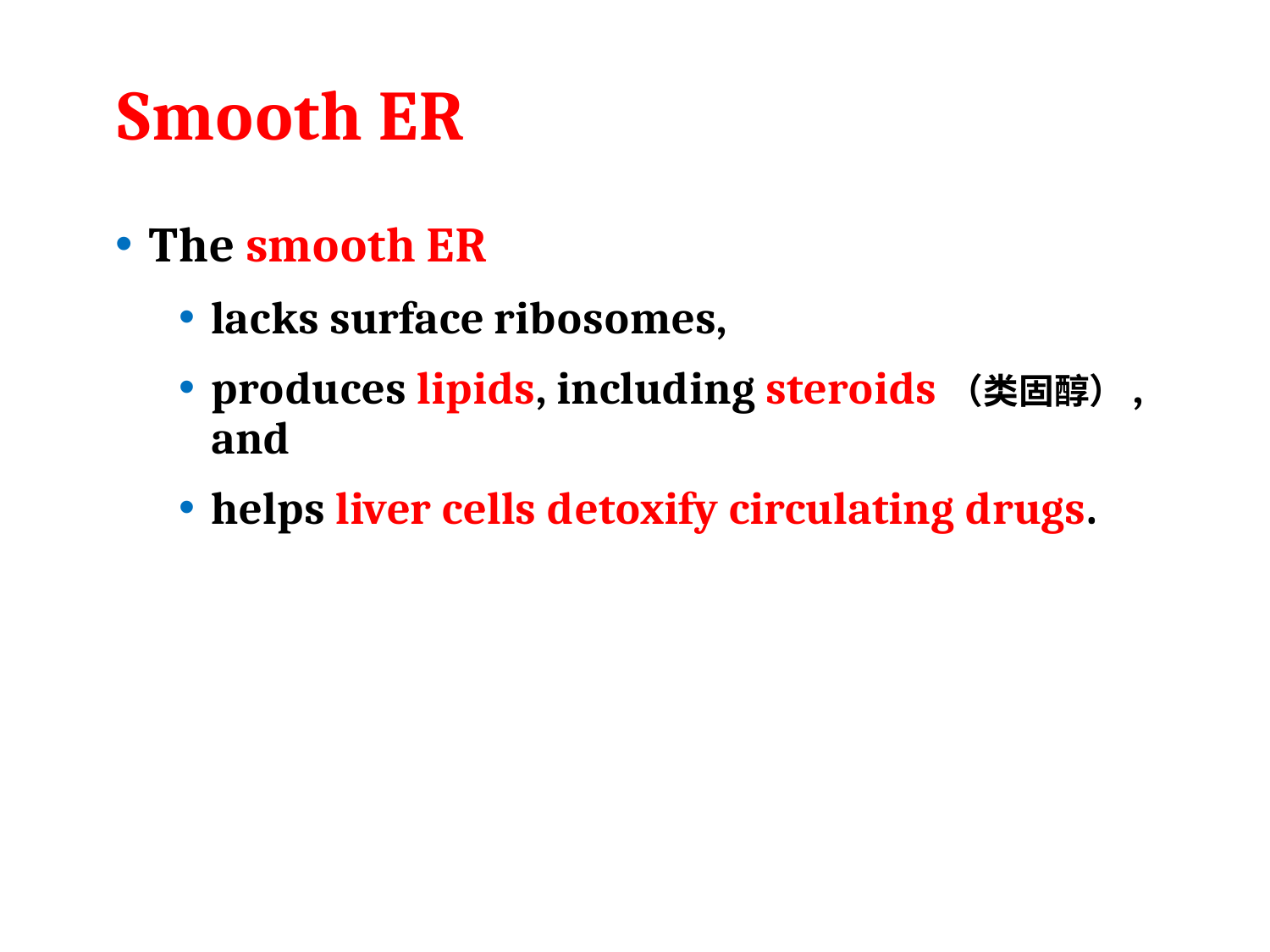

# Smooth ER
The smooth ER
lacks surface ribosomes,
produces lipids, including steroids（类固醇）, and
helps liver cells detoxify circulating drugs.